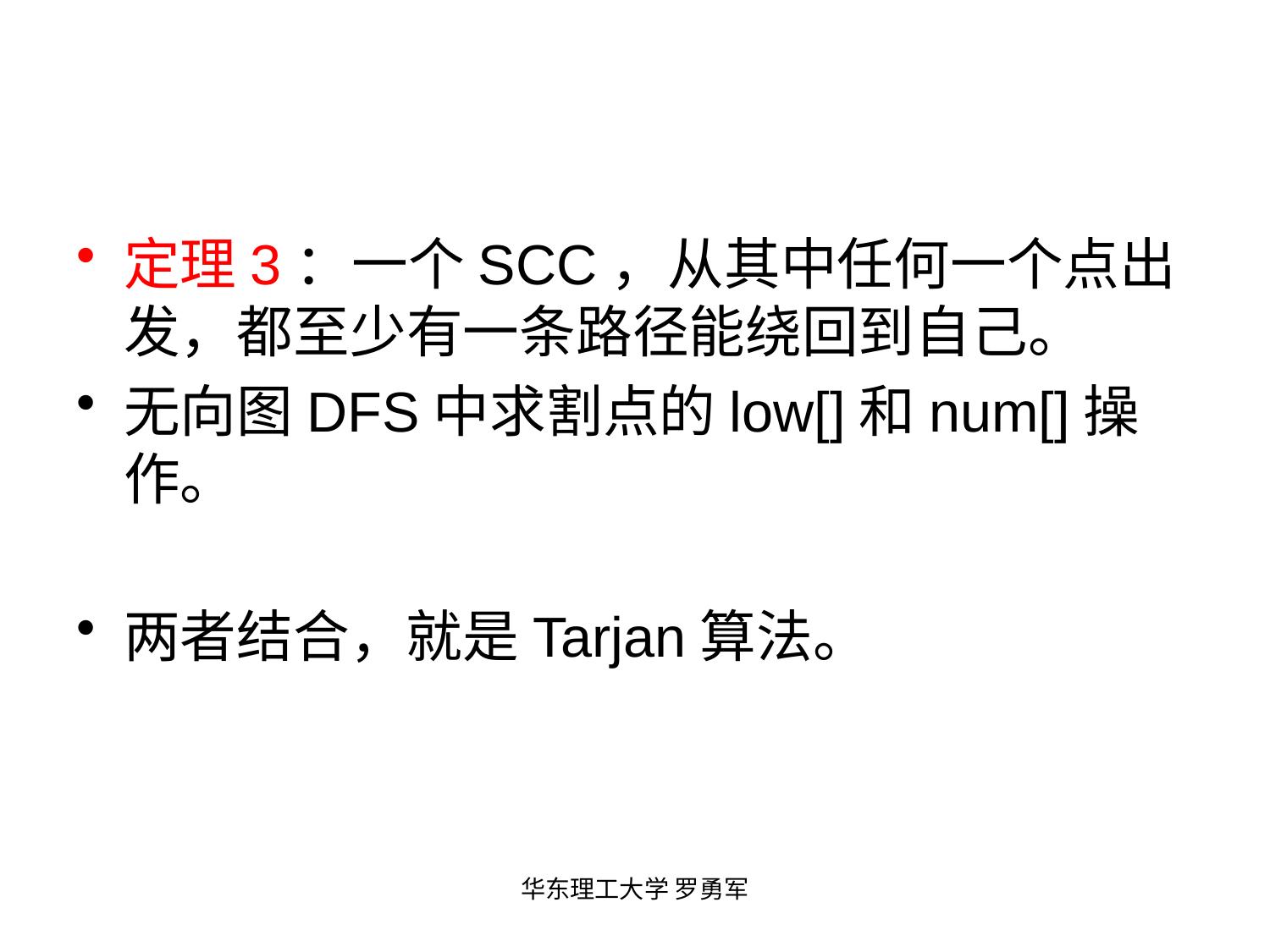

定理3：一个SCC，从其中任何一个点出发，都至少有一条路径能绕回到自己。
无向图DFS中求割点的low[]和num[]操作。

两者结合，就是Tarjan算法。
华东理工大学 罗勇军